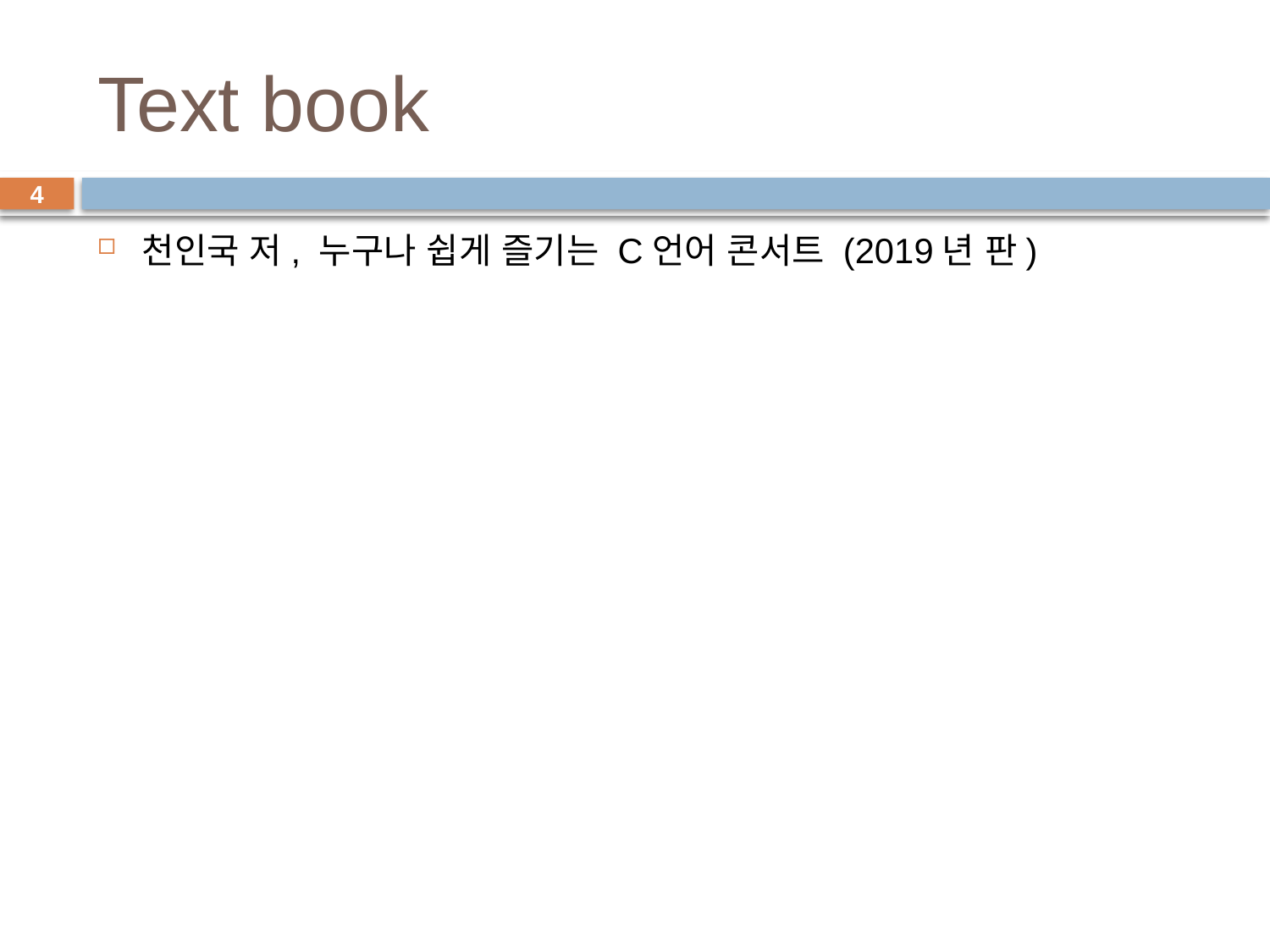

# Text book
4
천인국 저, 누구나 쉽게 즐기는 C언어 콘서트 (2019년 판)